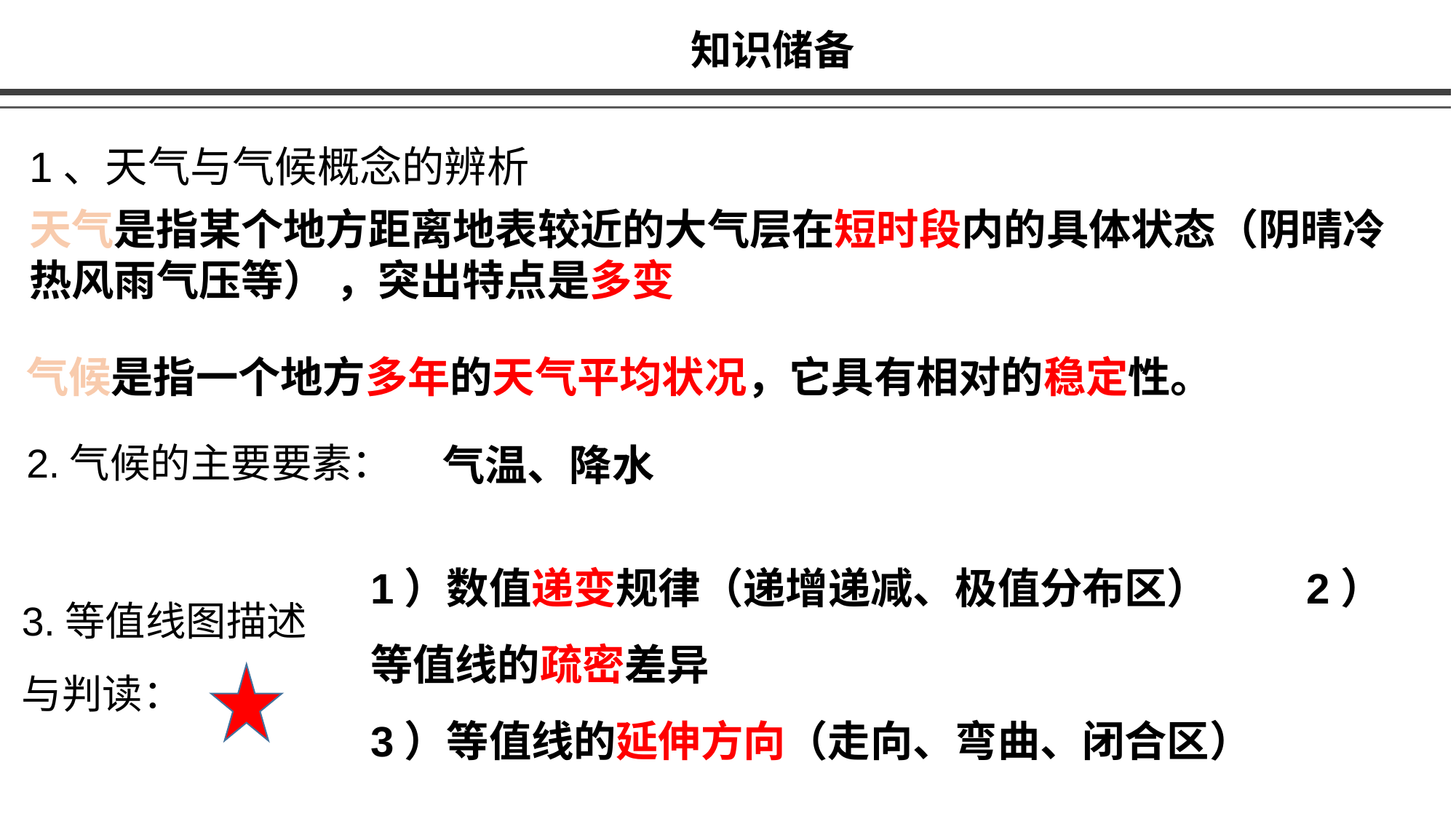

知识储备
1、天气与气候概念的辨析
天气是指某个地方距离地表较近的大气层在短时段内的具体状态（阴晴冷热风雨气压等） ，突出特点是多变
气候是指一个地方多年的天气平均状况，它具有相对的稳定性。
2.气候的主要要素：
气温、降水
1）数值递变规律（递增递减、极值分布区）         2）等值线的疏密差异
3）等值线的延伸方向（走向、弯曲、闭合区）
3.等值线图描述与判读：